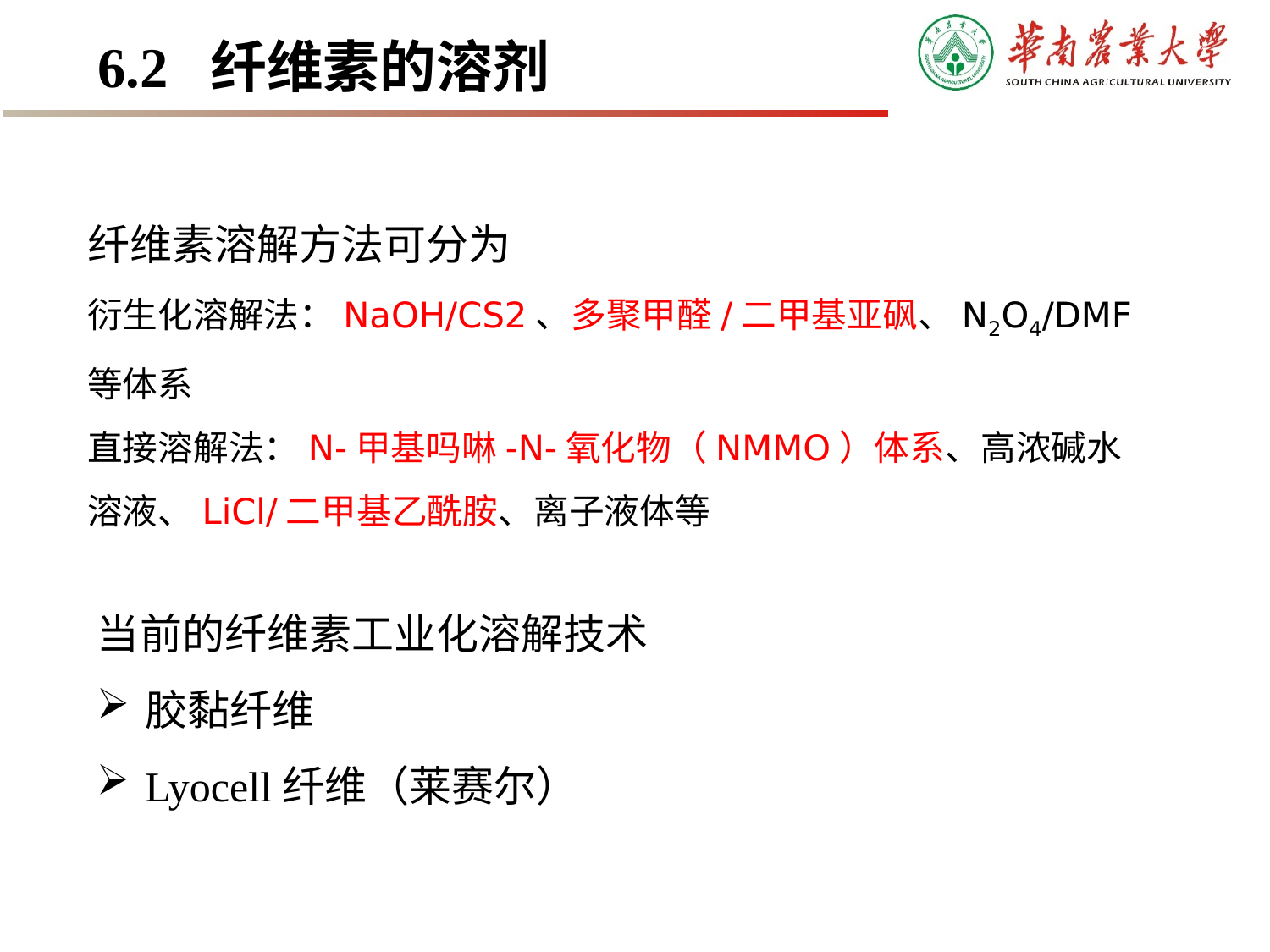

# 6.2  纤维素的溶剂
纤维素溶解方法可分为
衍生化溶解法：NaOH/CS2、多聚甲醛/二甲基亚砜、N2O4/DMF等体系
直接溶解法：N-甲基吗啉-N-氧化物（NMMO）体系、高浓碱水溶液、LiCl/二甲基乙酰胺、离子液体等
当前的纤维素工业化溶解技术
胶黏纤维
Lyocell纤维（莱赛尔）